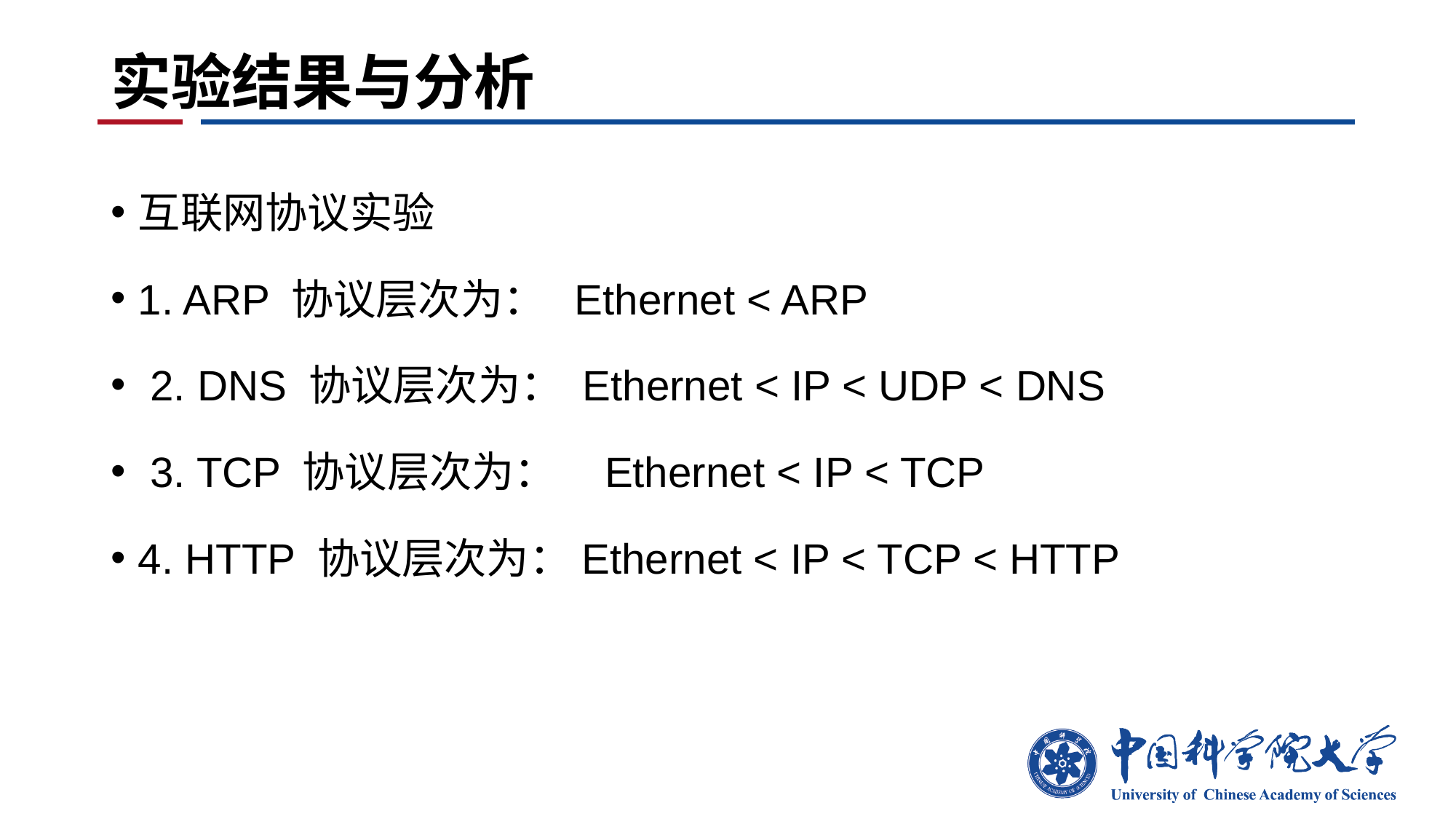

# 实验结果与分析
互联网协议实验
1. ARP 协议层次为：  Ethernet < ARP
 2. DNS 协议层次为： Ethernet < IP < UDP < DNS
 3. TCP 协议层次为：    Ethernet < IP < TCP
4. HTTP 协议层次为：Ethernet < IP < TCP < HTTP